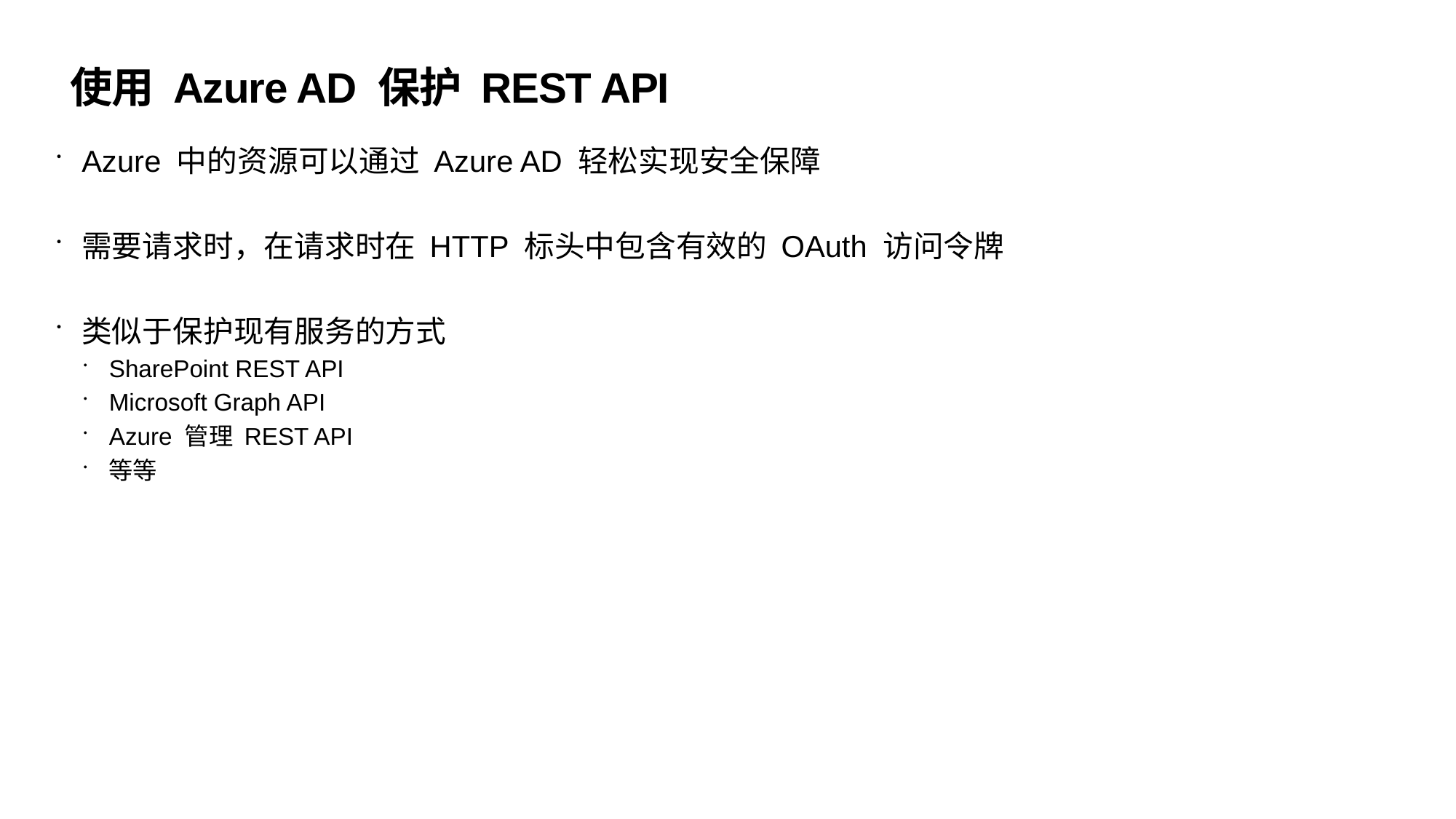

# 使用 Azure AD 保护 REST API
Azure 中的资源可以通过 Azure AD 轻松实现安全保障

需要请求时，在请求时在 HTTP 标头中包含有效的 OAuth 访问令牌

类似于保护现有服务的方式
SharePoint REST API
Microsoft Graph API
Azure 管理 REST API
等等